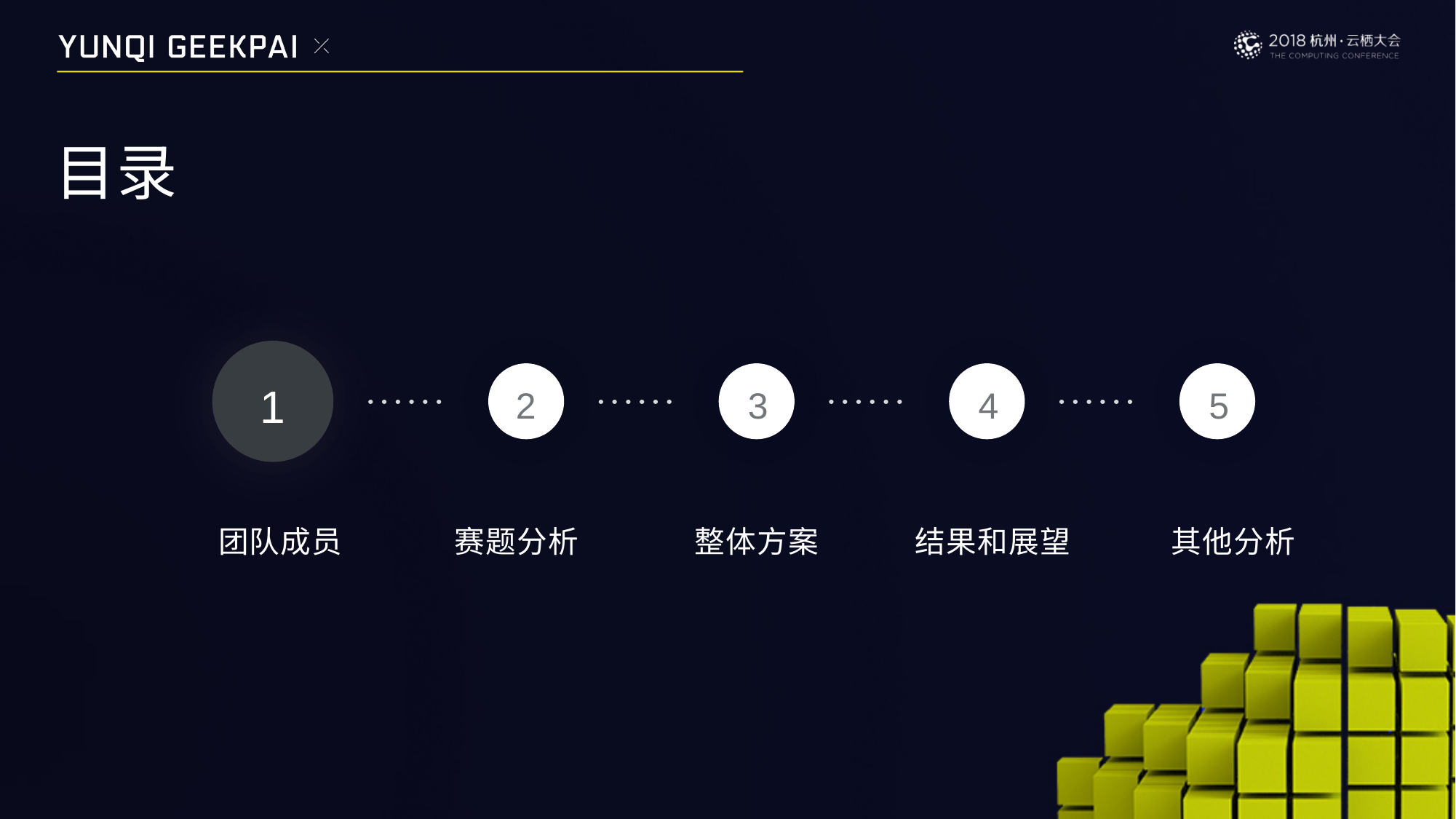

目录

1
2
3
4
5

整体方案
团队成员
赛题分析
结果和展望
其他分析